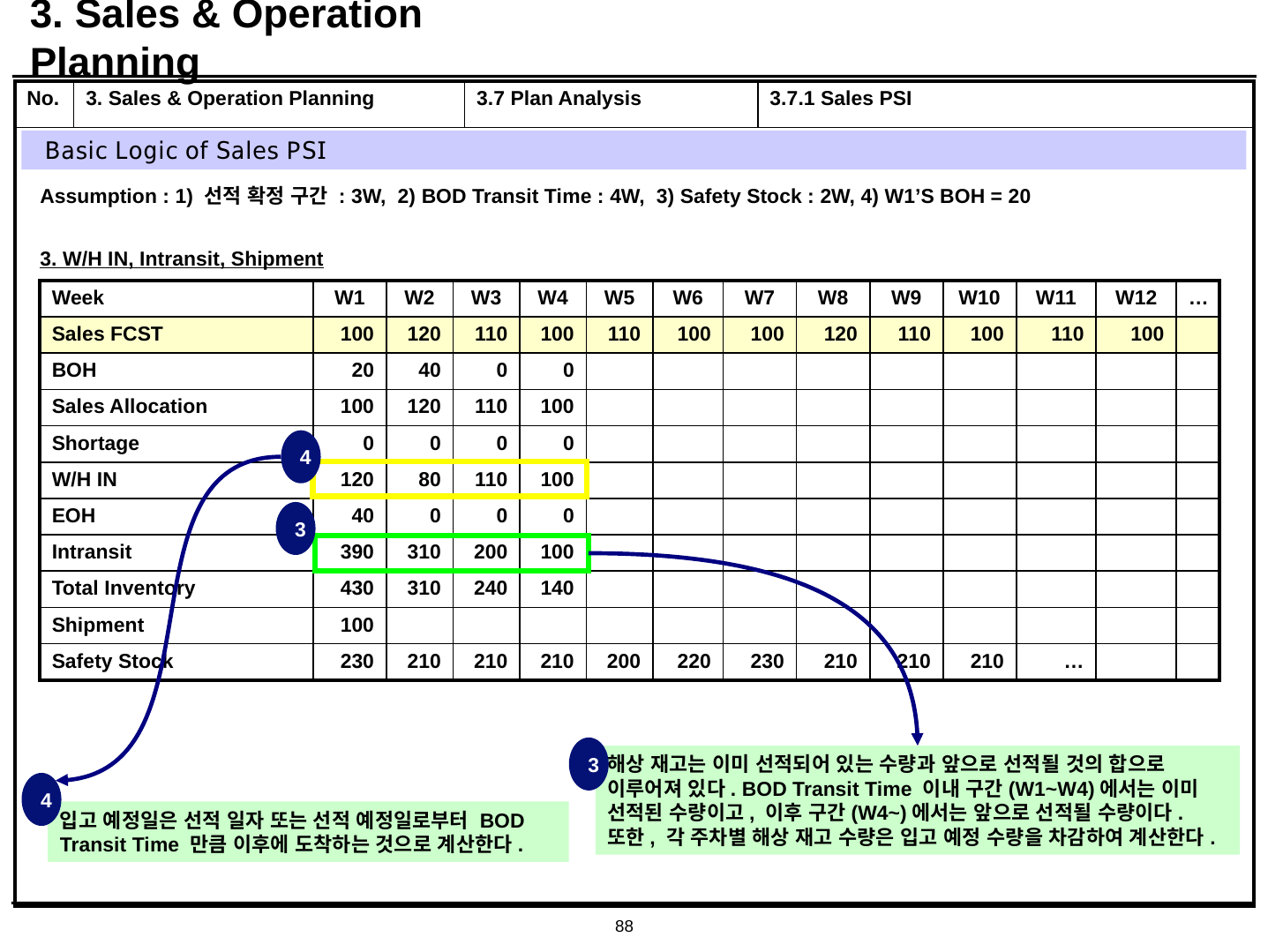

# 3. Sales & Operation Planning
| No. | 3. Sales & Operation Planning | 3.7 Plan Analysis | 3.7.1 Sales PSI |
| --- | --- | --- | --- |
|  |  |  |  |
Basic Logic of Sales PSI
Assumption : 1) 선적 확정 구간 : 3W,  2) BOD Transit Time : 4W,  3) Safety Stock : 2W, 4) W1’S BOH = 20
3. W/H IN, Intransit, Shipment
| Week | W1 | W2 | W3 | W4 | W5 | W6 | W7 | W8 | W9 | W10 | W11 | W12 | … |
| --- | --- | --- | --- | --- | --- | --- | --- | --- | --- | --- | --- | --- | --- |
| Sales FCST | 100 | 120 | 110 | 100 | 110 | 100 | 100 | 120 | 110 | 100 | 110 | 100 |  |
| BOH | 20 | 40 | 0 | 0 |  |  |  |  |  |  |  |  |  |
| Sales Allocation | 100 | 120 | 110 | 100 |  |  |  |  |  |  |  |  |  |
| Shortage | 0 | 0 | 0 | 0 |  |  |  |  |  |  |  |  |  |
| W/H IN | 120 | 80 | 110 | 100 |  |  |  |  |  |  |  |  |  |
| EOH | 40 | 0 | 0 | 0 |  |  |  |  |  |  |  |  |  |
| Intransit | 390 | 310 | 200 | 100 |  |  |  |  |  |  |  |  |  |
| Total Inventory | 430 | 310 | 240 | 140 |  |  |  |  |  |  |  |  |  |
| Shipment | 100 |  |  |  |  |  |  |  |  |  |  |  |  |
| Safety Stock | 230 | 210 | 210 | 210 | 200 | 220 | 230 | 210 | 210 | 210 | … |  |  |
4

3

3
해상 재고는 이미 선적되어 있는 수량과 앞으로 선적될 것의 합으로 이루어져 있다. BOD Transit Time 이내 구간(W1~W4)에서는 이미 선적된 수량이고, 이후 구간(W4~)에서는 앞으로 선적될 수량이다. 또한, 각 주차별 해상 재고 수량은 입고 예정 수량을 차감하여 계산한다.
4
입고 예정일은 선적 일자 또는 선적 예정일로부터 BOD Transit Time 만큼 이후에 도착하는 것으로 계산한다.
88